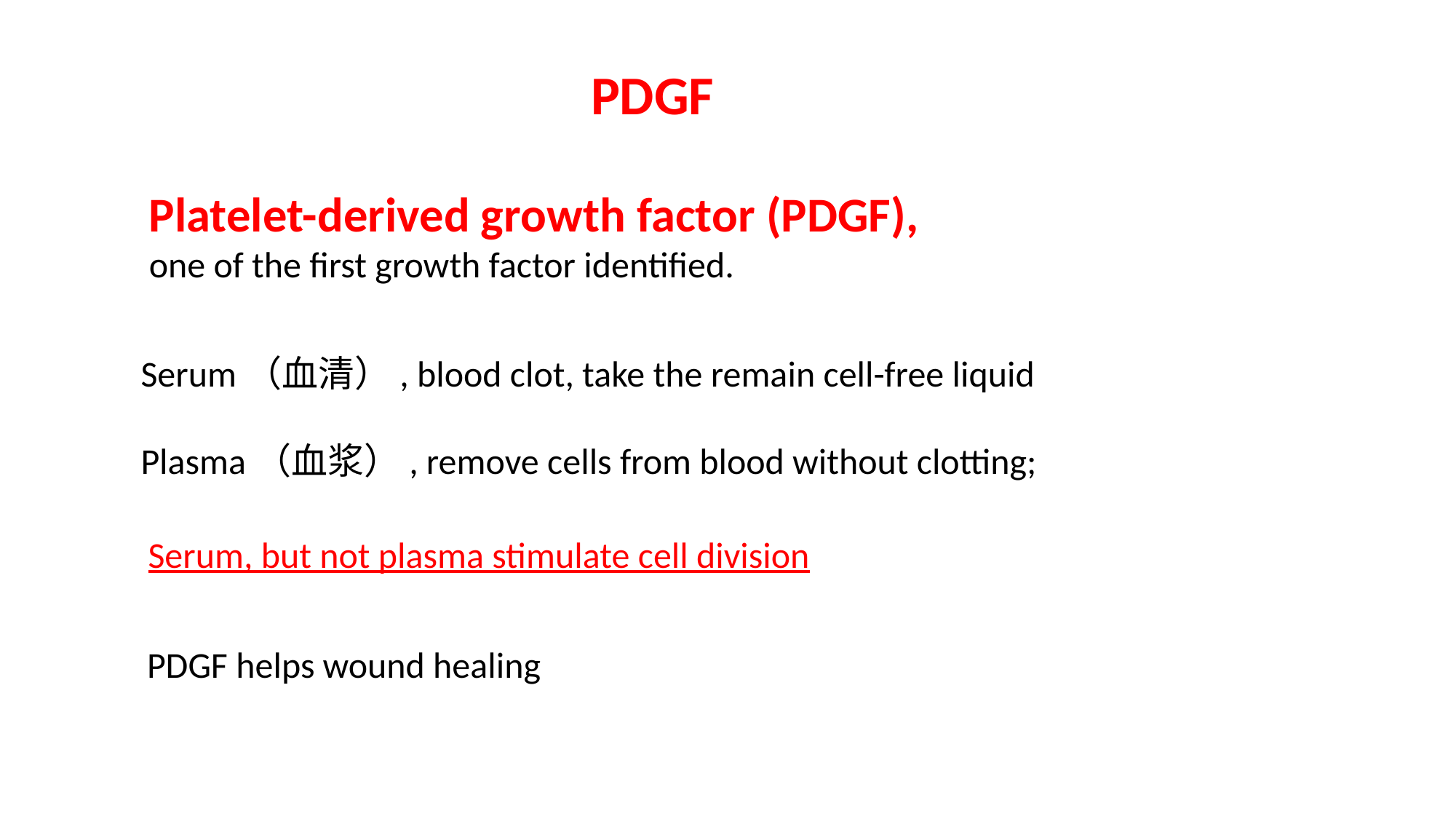

PDGF
Platelet-derived growth factor (PDGF),
one of the first growth factor identified.
Serum（血清）, blood clot, take the remain cell-free liquid

Plasma（血浆）, remove cells from blood without clotting;
Serum, but not plasma stimulate cell division
PDGF helps wound healing